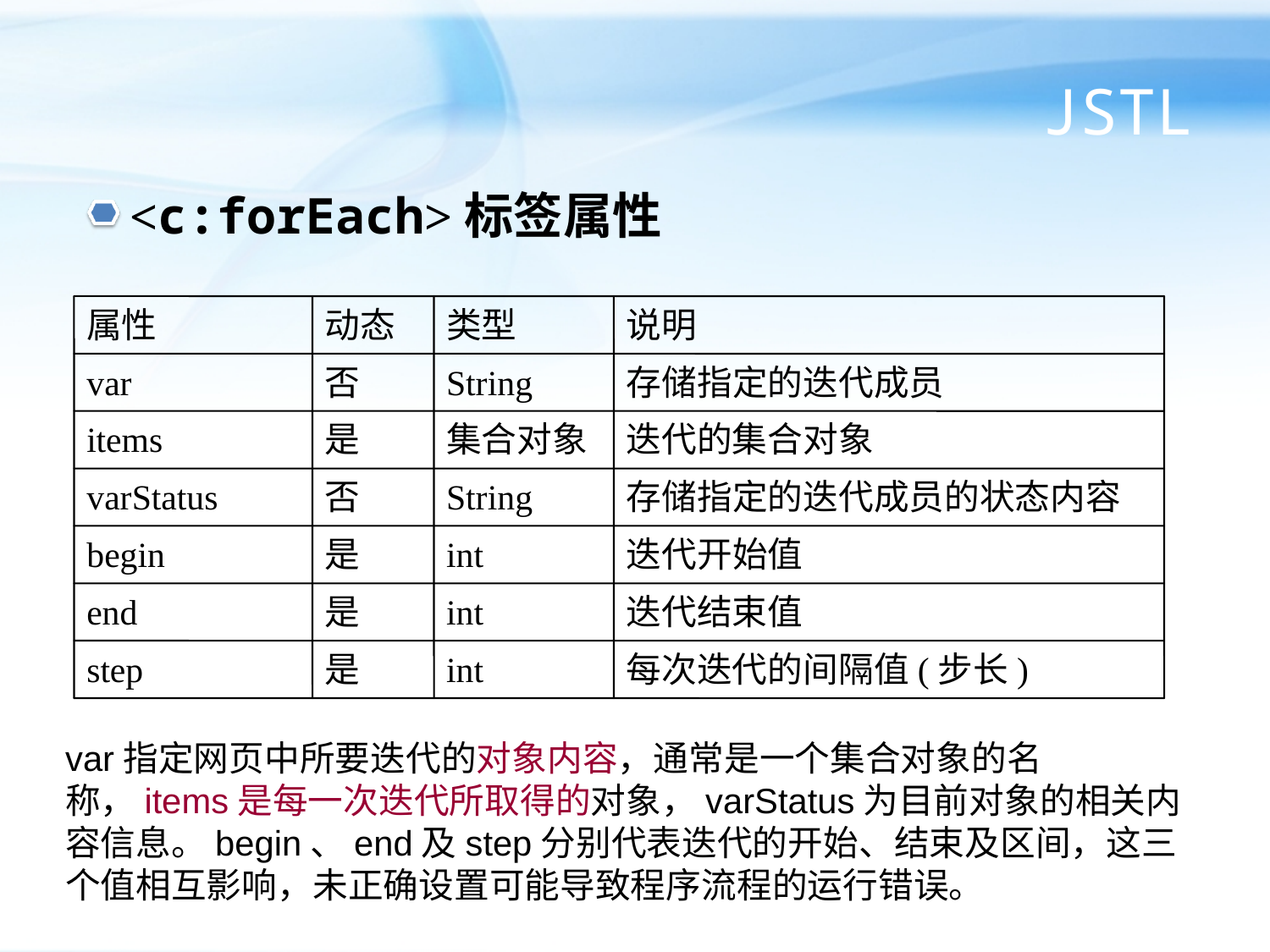

# JSTL
<c:forEach>标签属性

属性

动态

类型

说明

var

否
String
存储指定的迭代成员
items

是
集合对象
迭代的集合对象
varStatus

否
String
存储指定的迭代成员的状态内容
begin

是
int
迭代开始值
end

是
int
迭代结束值
step

是
int
每次迭代的间隔值(步长)

var指定网页中所要迭代的对象内容，通常是一个集合对象的名称，items是每一次迭代所取得的对象，varStatus为目前对象的相关内容信息。begin、end及step分别代表迭代的开始、结束及区间，这三个值相互影响，未正确设置可能导致程序流程的运行错误。